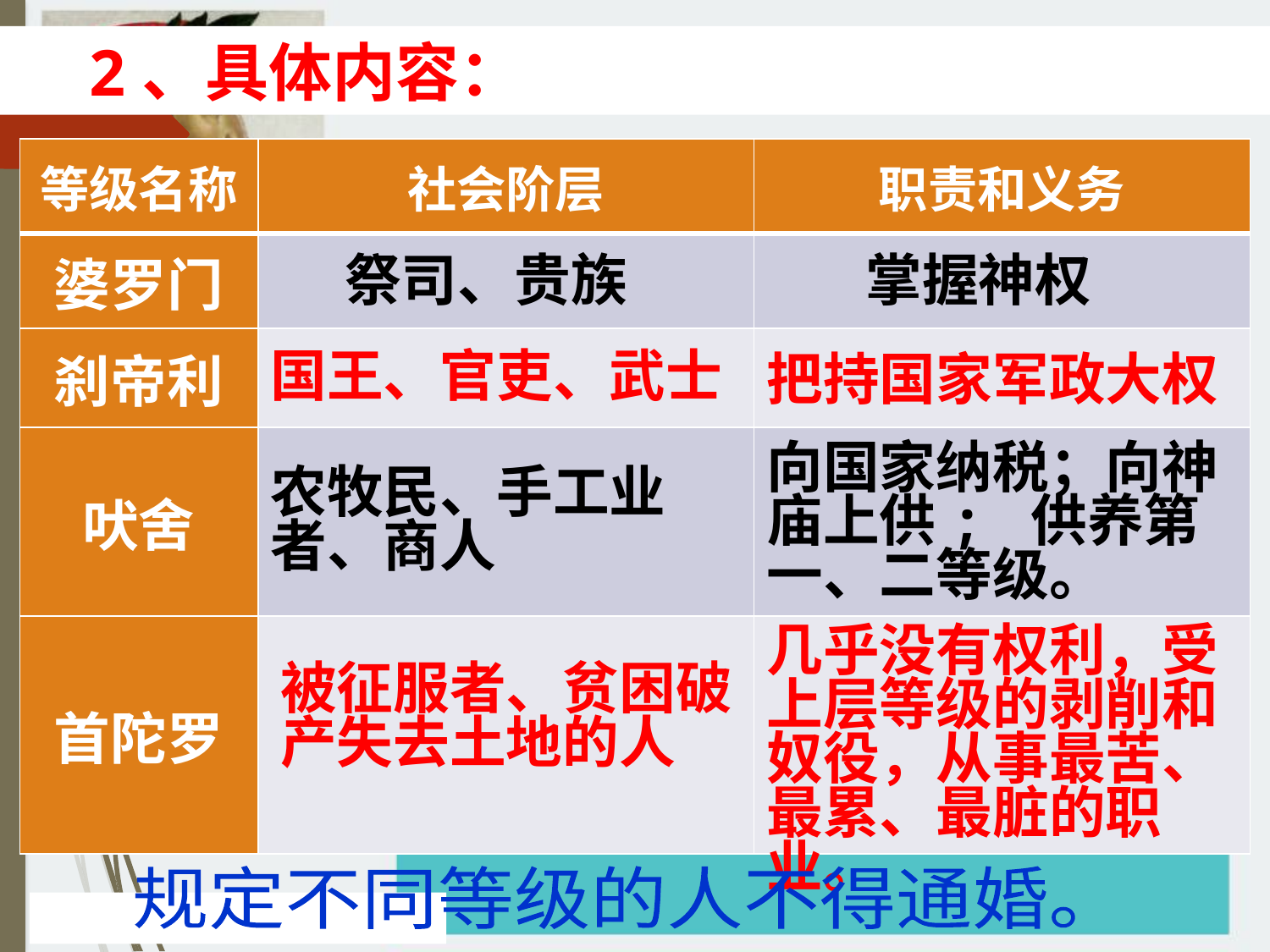

2、具体内容：
| 等级名称 | 社会阶层 | 职责和义务 |
| --- | --- | --- |
| 婆罗门 |  |  |
| 刹帝利 |  |  |
| 吠舍 |  |  |
| 首陀罗 |  |  |
祭司、贵族
掌握神权
把持国家军政大权
国王、官吏、武士
向国家纳税；向神庙上供; 供养第一、二等级。
农牧民、手工业者、商人
几乎没有权利，受上层等级的剥削和奴役，从事最苦、最累、最脏的职业。
被征服者、贫困破产失去土地的人
规定不同等级的人不得通婚。